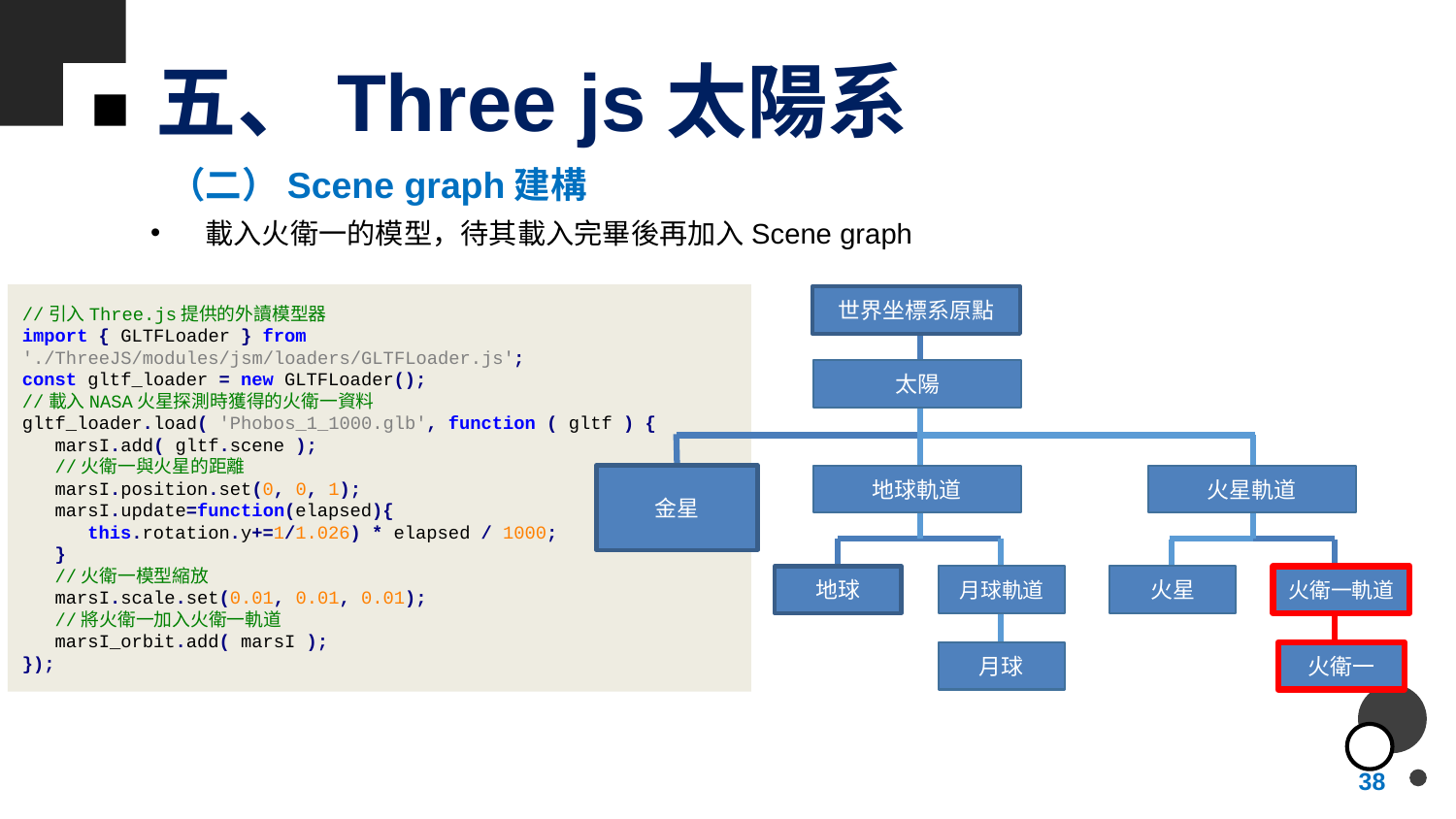

# 五、Three js太陽系
（二）Scene graph建構
載入火衛一的模型，待其載入完畢後再加入Scene graph

//引入Three.js提供的外讀模型器
import { GLTFLoader } from './ThreeJS/modules/jsm/loaders/GLTFLoader.js';
const gltf_loader = new GLTFLoader();
//載入NASA火星探測時獲得的火衛一資料
gltf_loader.load( 'Phobos_1_1000.glb', function ( gltf ) {
   marsI.add( gltf.scene );
   //火衛一與火星的距離
   marsI.position.set(0, 0, 1);
   marsI.update=function(elapsed){
      this.rotation.y+=1/1.026) * elapsed / 1000;
   }
   //火衛一模型縮放
   marsI.scale.set(0.01, 0.01, 0.01);
   //將火衛一加入火衛一軌道
   marsI_orbit.add( marsI );
});
世界坐標系原點
太陽
金星
地球軌道
火星軌道
地球
月球軌道
火星
火衛一軌道
月球
火衛一

38